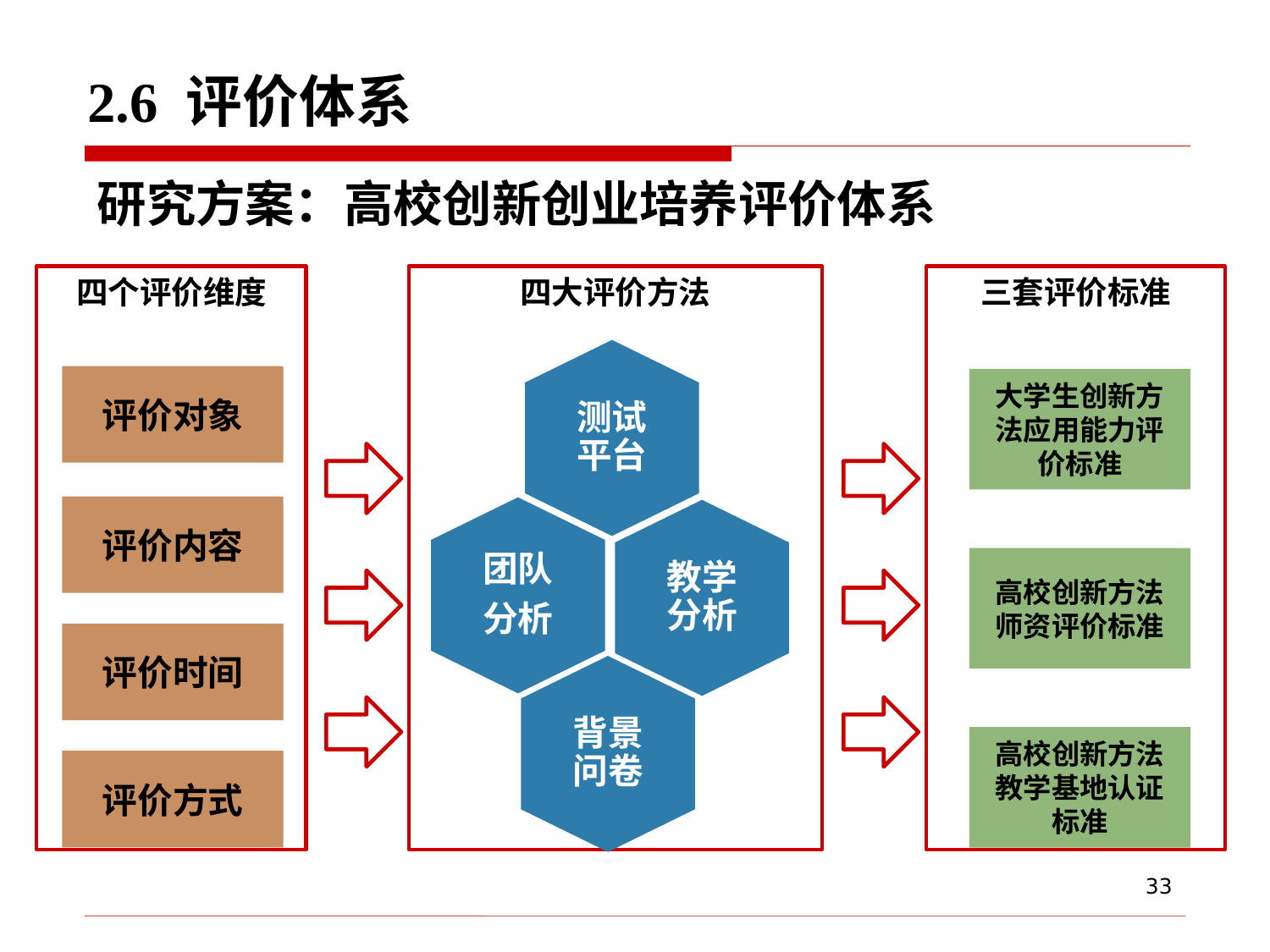

# 2.6 评价体系
研究方案：高校创新创业培养评价体系
四大评价方法

三套评价标准

四个评价维度

测试平台
评价对象
大学生创新方法应用能力评价标准

评价内容
团队
分析
教学分析
高校创新方法师资评价标准

评价时间
背景问卷

高校创新方法教学基地认证标准
评价方式
33